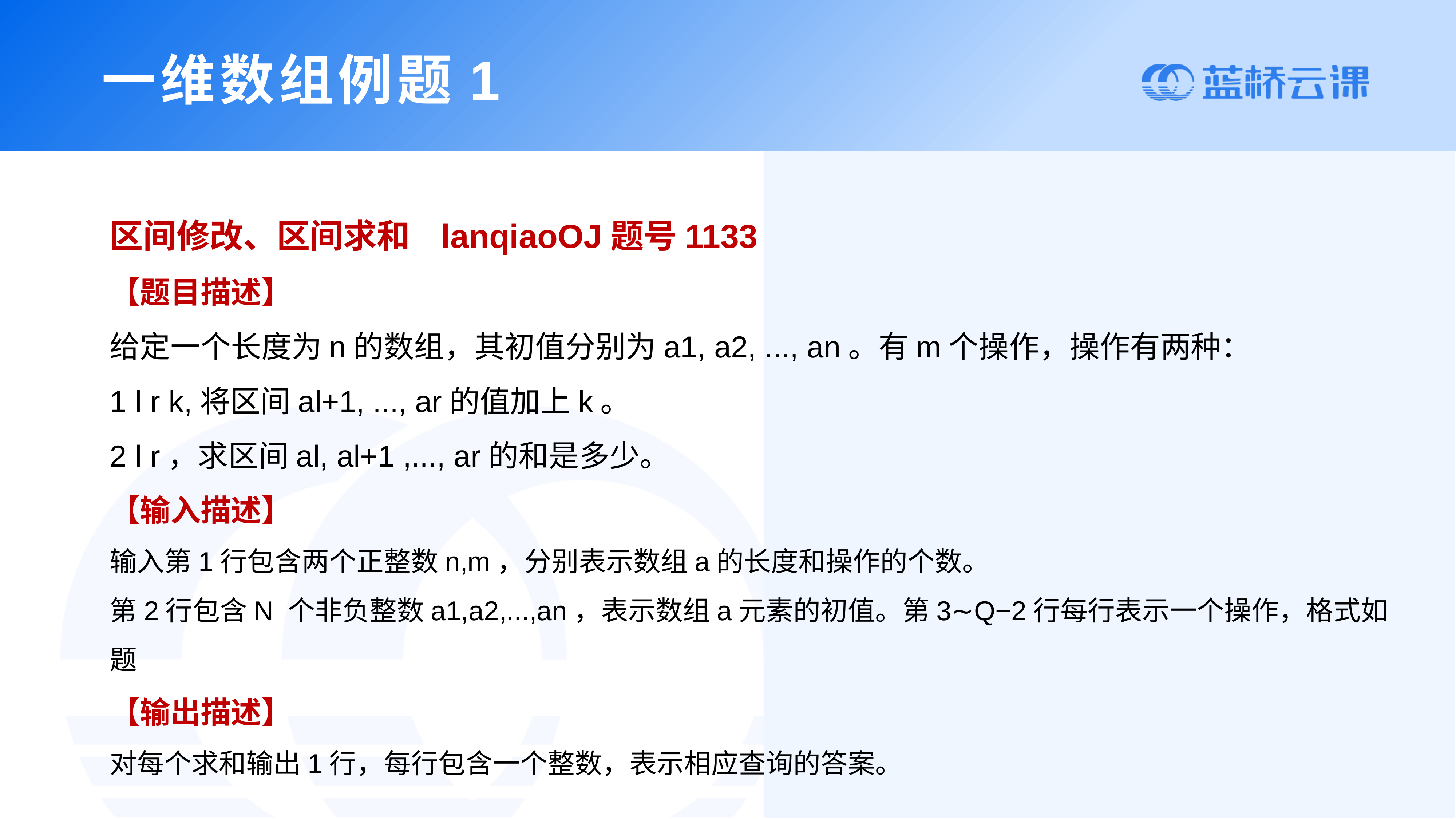

一维数组例题1
区间修改、区间求和   lanqiaoOJ题号1133
【题目描述】
给定一个长度为n的数组，其初值分别为a1, a2, ..., an。有m个操作，操作有两种：
1 l r k,将区间al+1, ..., ar的值加上k。
2 l r，求区间al, al+1 ,..., ar的和是多少。
【输入描述】
输入第1行包含两个正整数n,m，分别表示数组a的长度和操作的个数。
第2行包含N 个非负整数a1,a2,...,an，表示数组a元素的初值。第3∼Q−2行每行表示一个操作，格式如题
【输出描述】
对每个求和输出1行，每行包含一个整数，表示相应查询的答案。